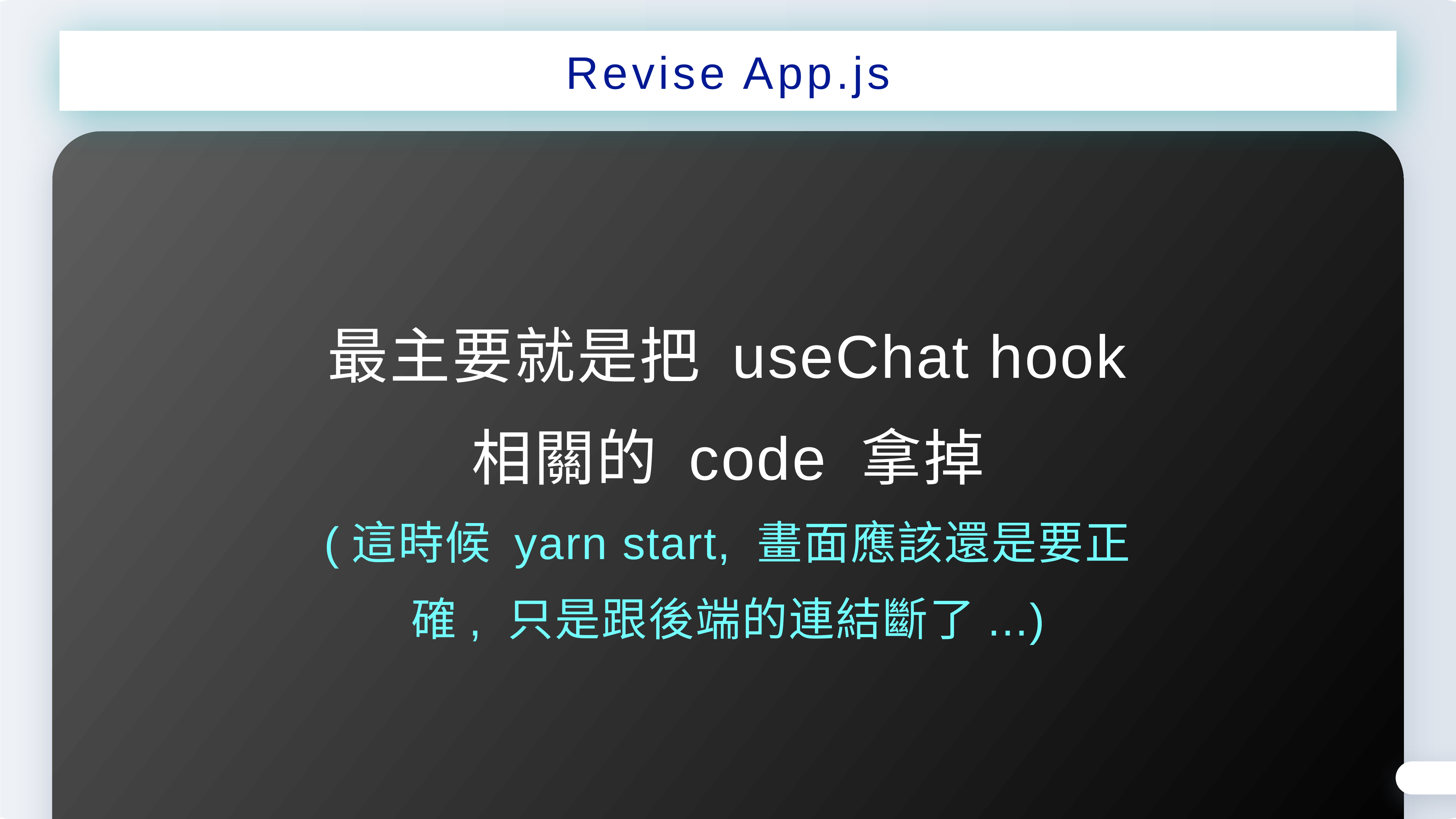

Revise App.js
最主要就是把 useChat hook 相關的 code 拿掉
(這時候 yarn start, 畫面應該還是要正確, 只是跟後端的連結斷了...)
28